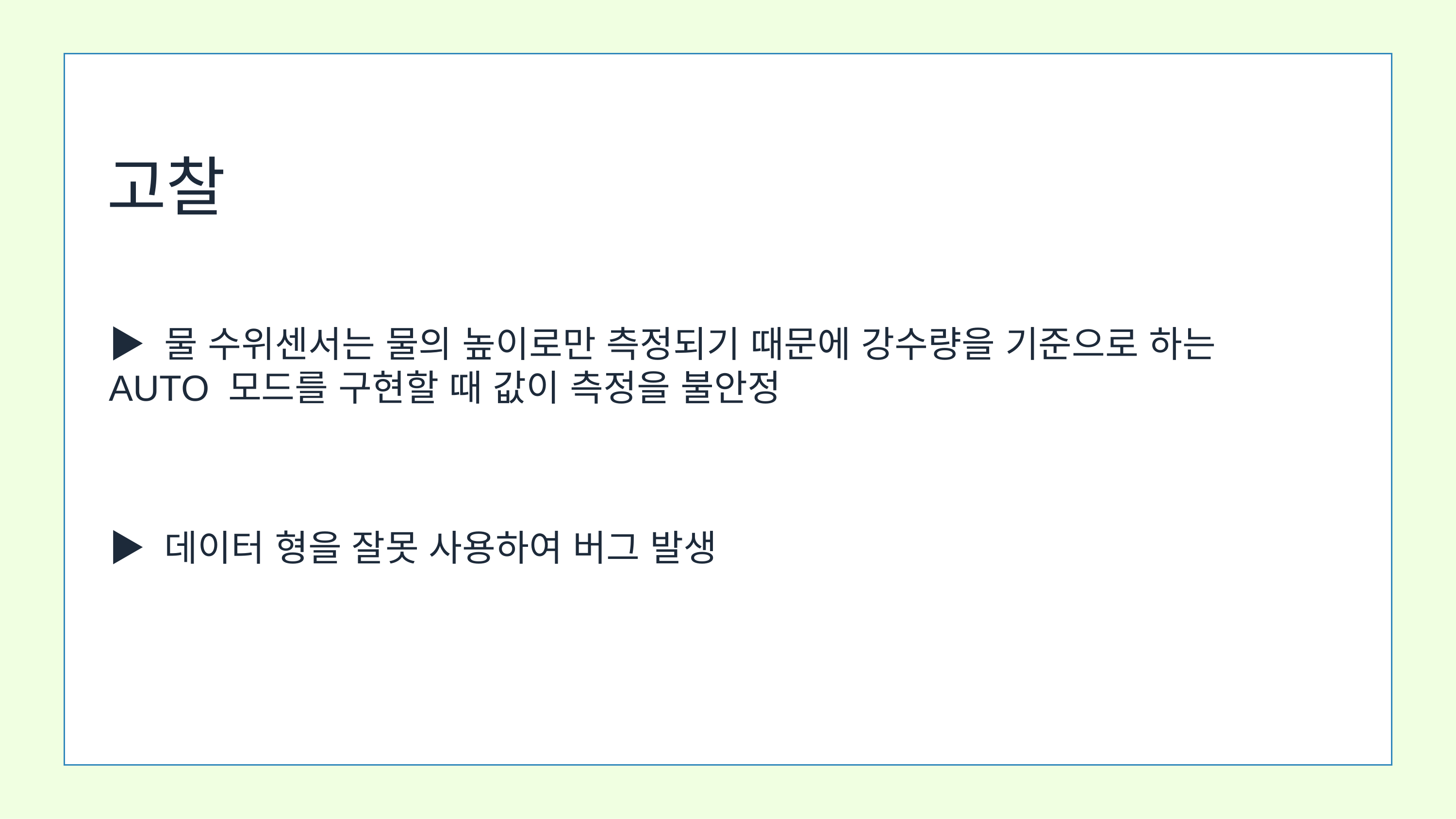

고찰
▶ 물 수위센서는 물의 높이로만 측정되기 때문에 강수량을 기준으로 하는 AUTO 모드를 구현할 때 값이 측정을 불안정
▶ 데이터 형을 잘못 사용하여 버그 발생